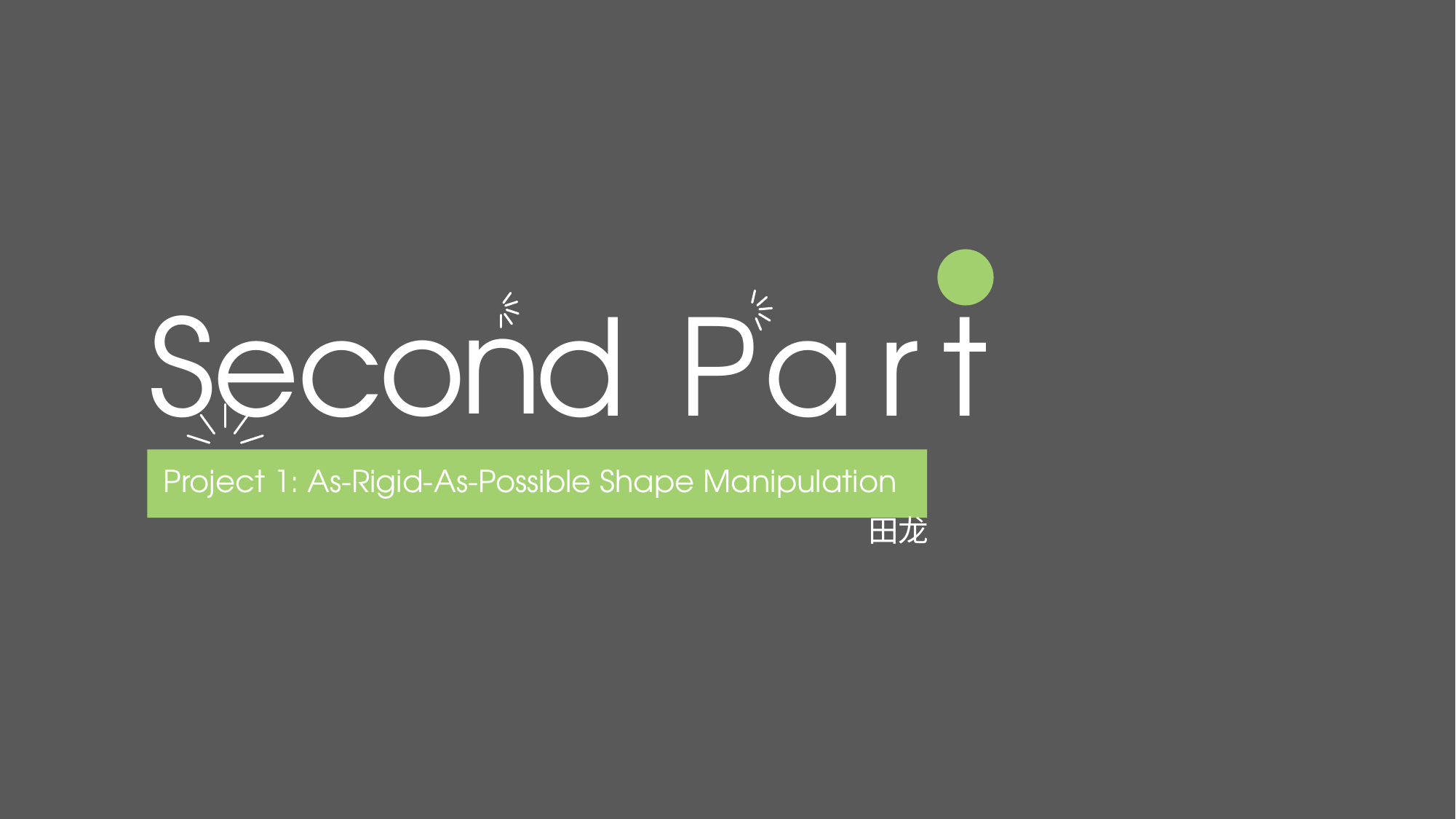

n
o
S
e
c
d
P
a
r
t

Project 1: As-Rigid-As-Possible Shape Manipulation
田龙